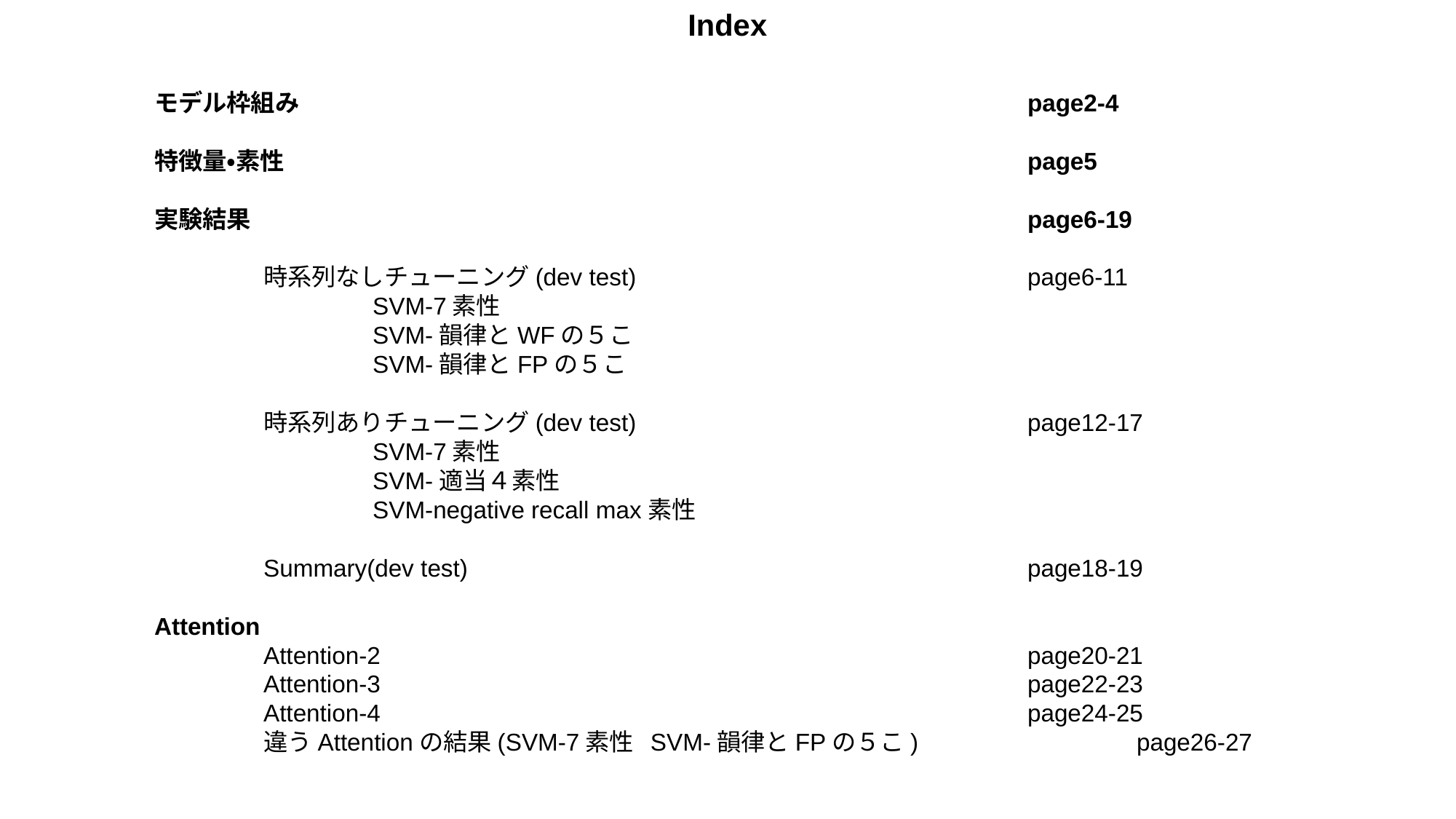

Index

モデル枠組み							page2-4

特徴量・素性							page5

実験結果							        	page6-19

	時系列なしチューニング(dev test)				page6-11
		SVM-7素性
		SVM-韻律とWFの５こ
		SVM-韻律とFPの５こ

	時系列ありチューニング(dev test)				page12-17
		SVM-7素性
		SVM-適当４素性
		SVM-negative recall max素性

	Summary(dev test)						page18-19

Attention
	Attention-2						page20-21
	Attention-3						page22-23
	Attention-4						page24-25
	違うAttentionの結果(SVM-7素性  SVM-韻律とFPの５こ)		page26-27